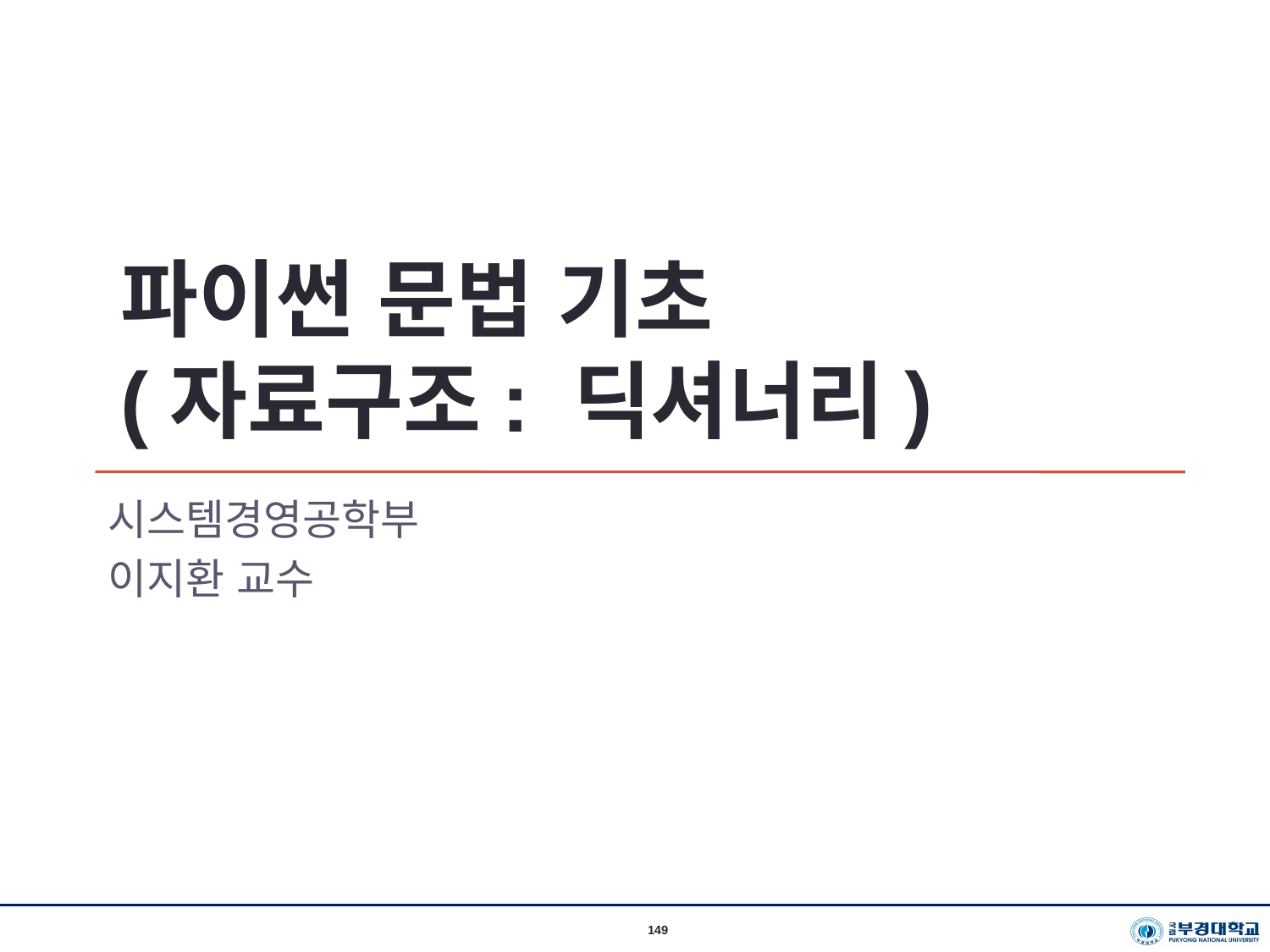

파이썬 문법 기초
(자료구조: 딕셔너리)
시스템경영공학부
이지환 교수